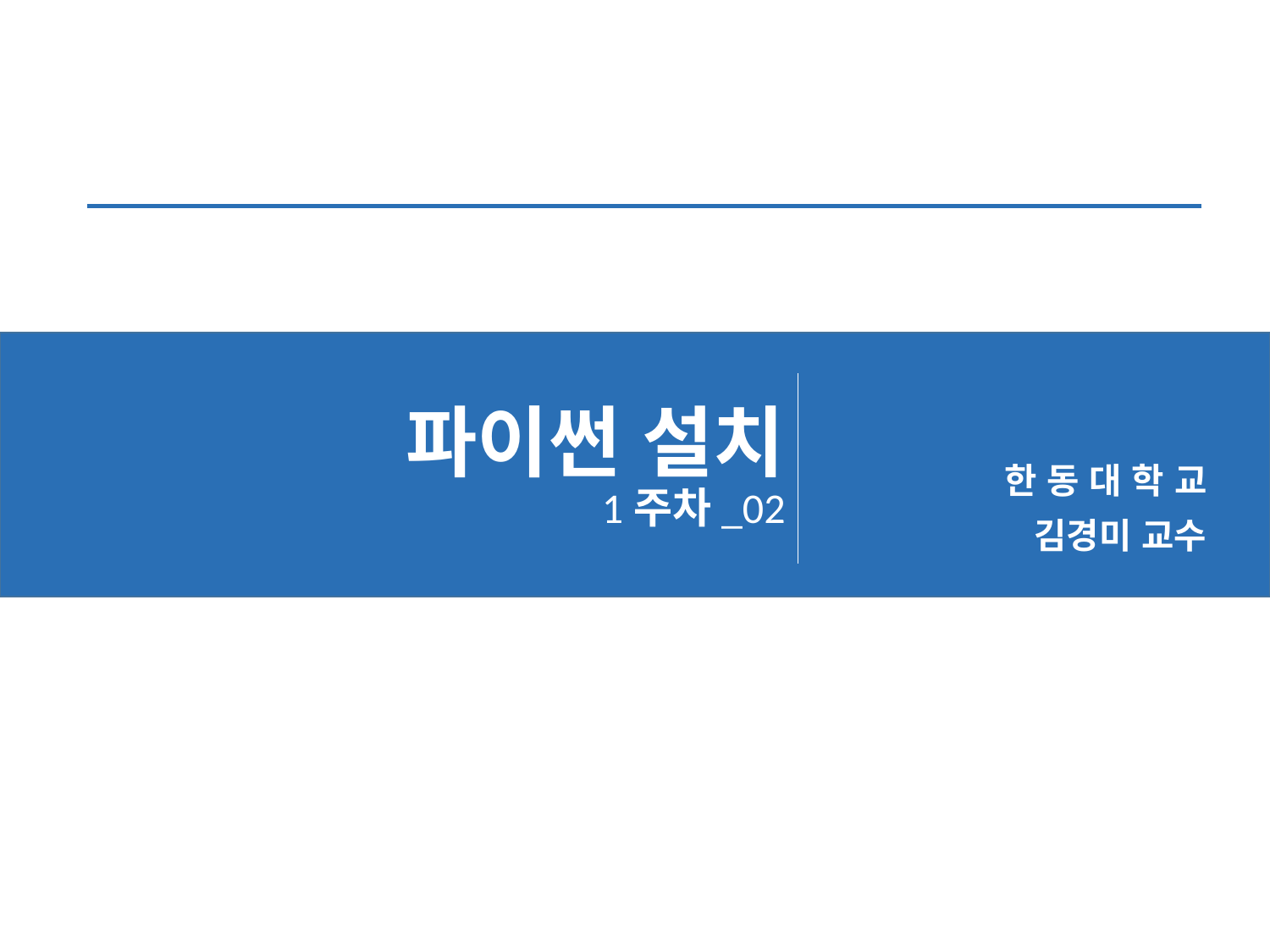

# 파이썬 설치 1주차_02
한 동 대 학 교
 김경미 교수